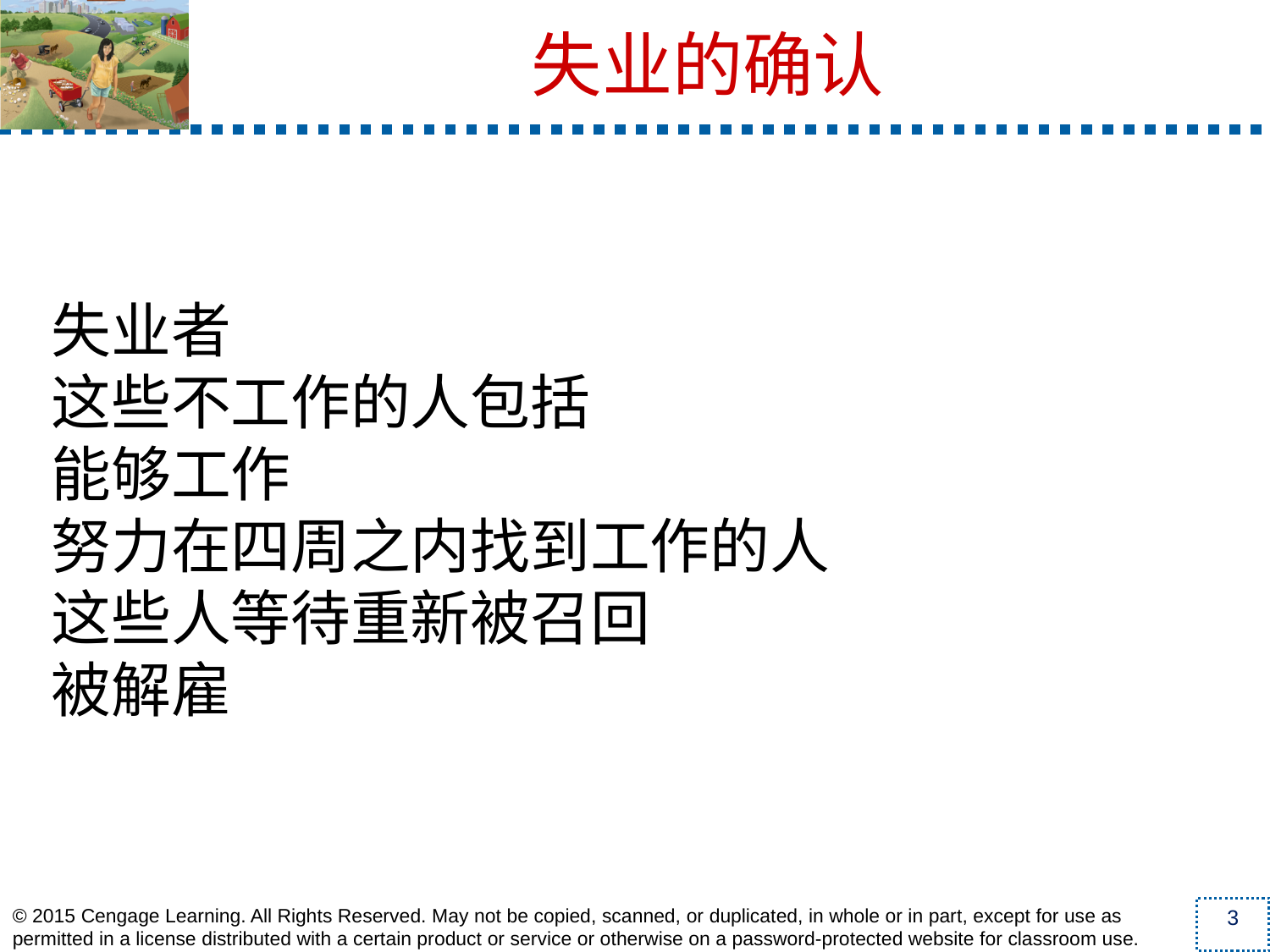

失业者
这些不工作的人包括
能够工作
努力在四周之内找到工作的人
这些人等待重新被召回
被解雇
失业的确认
3
© 2015 Cengage Learning. All Rights Reserved. May not be copied, scanned, or duplicated, in whole or in part, except for use as permitted in a license distributed with a certain product or service or otherwise on a password-protected website for classroom use.